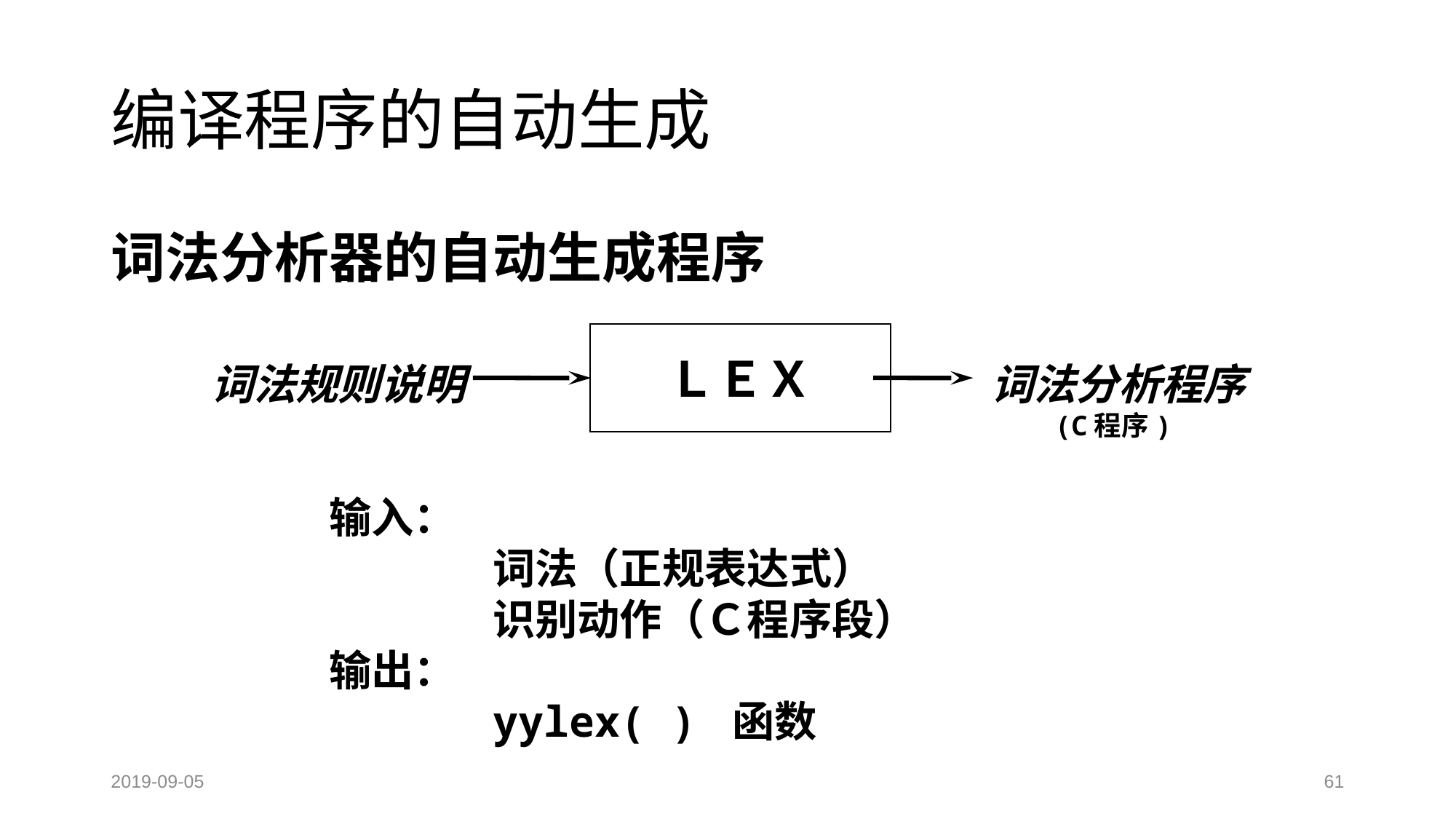

# 编译程序的自动生成
词法分析器的自动生成程序
ＬＥＸ
词法规则说明
词法分析程序

(C程序)
输入：
	词法（正规表达式）
	识别动作（Ｃ程序段）
输出：
	yylex( ) 函数
2019-09-05
61